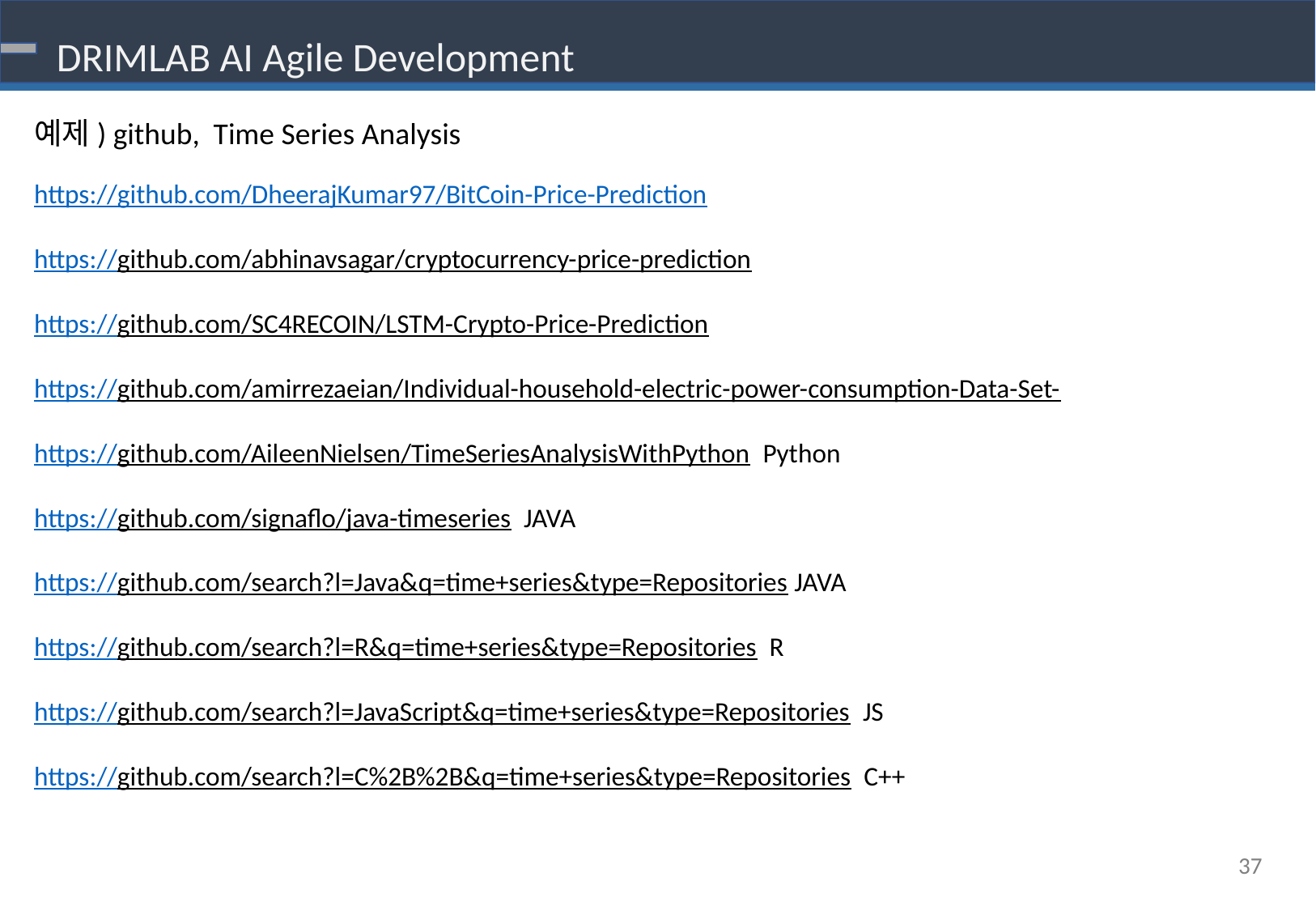

# DRIMLAB AI Agile Development
예제) github,  Time Series Analysis

https://github.com/DheerajKumar97/BitCoin-Price-Prediction

https://github.com/abhinavsagar/cryptocurrency-price-prediction

https://github.com/SC4RECOIN/LSTM-Crypto-Price-Prediction

https://github.com/amirrezaeian/Individual-household-electric-power-consumption-Data-Set-

https://github.com/AileenNielsen/TimeSeriesAnalysisWithPython  Python

https://github.com/signaflo/java-timeseries  JAVA

https://github.com/search?l=Java&q=time+series&type=Repositories JAVA

https://github.com/search?l=R&q=time+series&type=Repositories  R

https://github.com/search?l=JavaScript&q=time+series&type=Repositories  JS

https://github.com/search?l=C%2B%2B&q=time+series&type=Repositories  C++
37